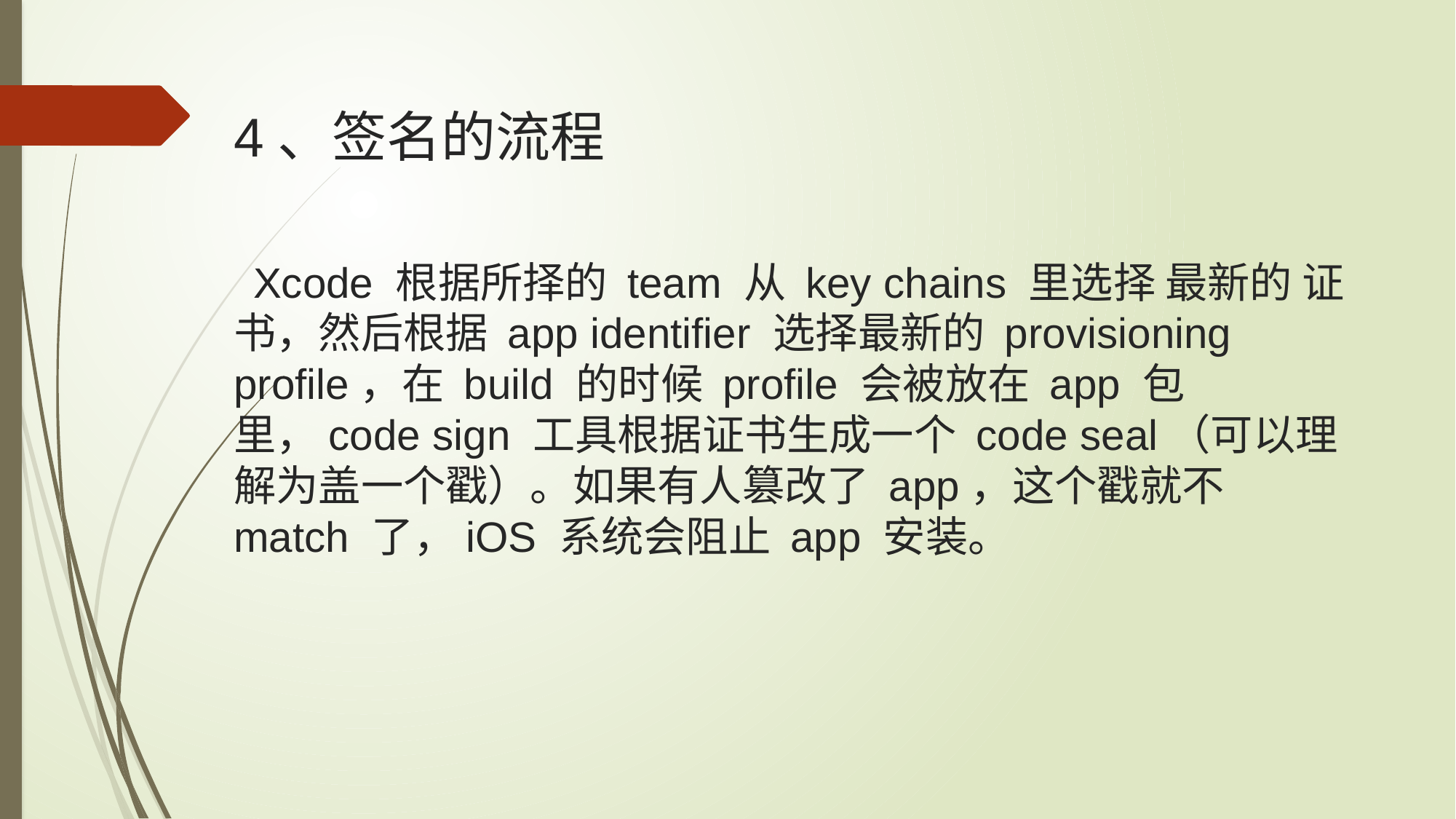

# 4、签名的流程 Xcode 根据所择的 team 从 key chains 里选择 最新的 证书，然后根据 app identifier 选择最新的 provisioning profile，在 build 的时候 profile 会被放在 app 包里，code sign 工具根据证书生成一个 code seal（可以理解为盖一个戳）。如果有人篡改了 app，这个戳就不 match 了，iOS 系统会阻止 app 安装。